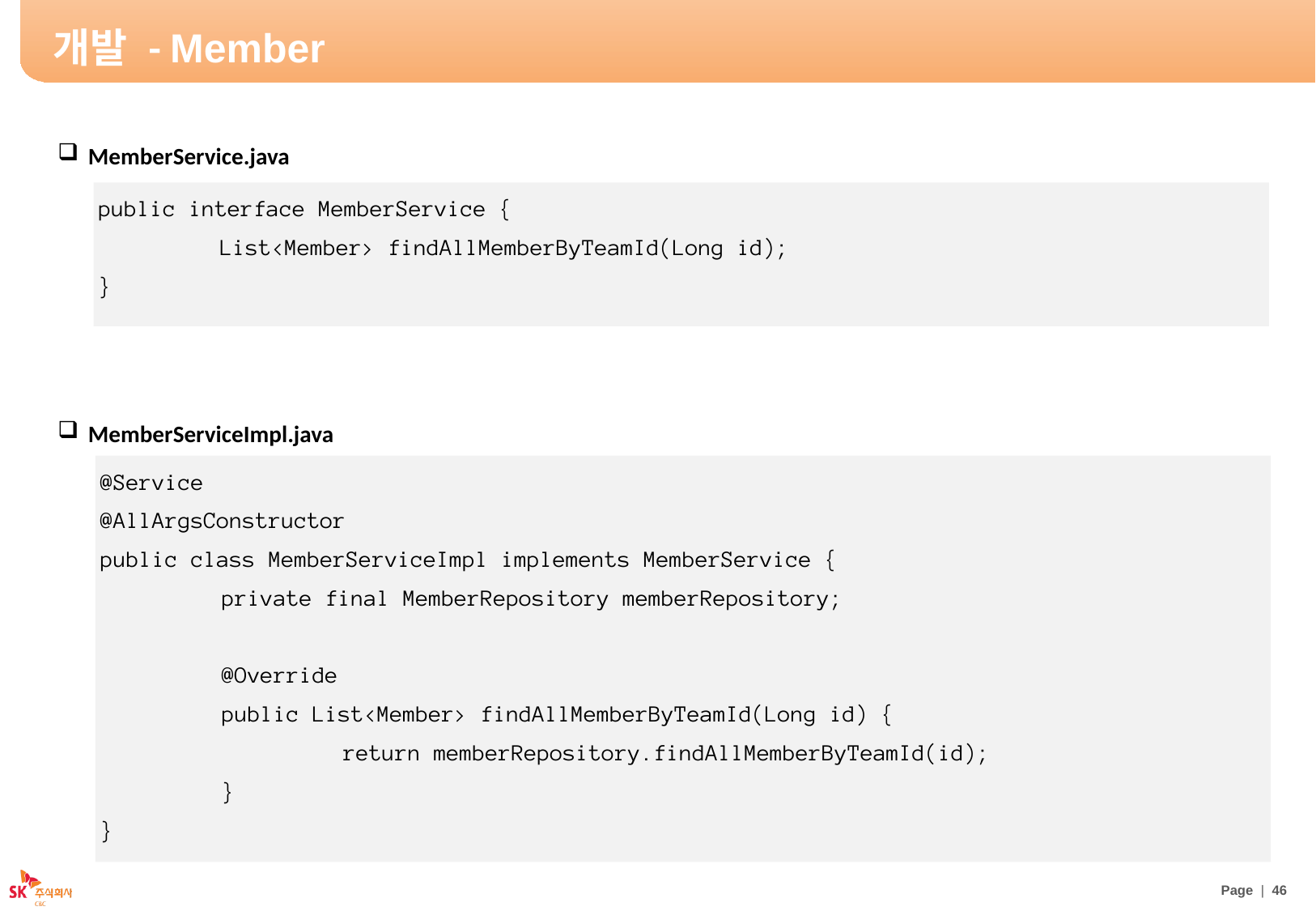

# 개발 - Member
MemberService.java

MemberServiceImpl.java

public interface MemberService {
	List<Member> findAllMemberByTeamId(Long id);
}
@Service
@AllArgsConstructor
public class MemberServiceImpl implements MemberService {
	private final MemberRepository memberRepository;

	@Override
	public List<Member> findAllMemberByTeamId(Long id) {
		return memberRepository.findAllMemberByTeamId(id);
	}
}